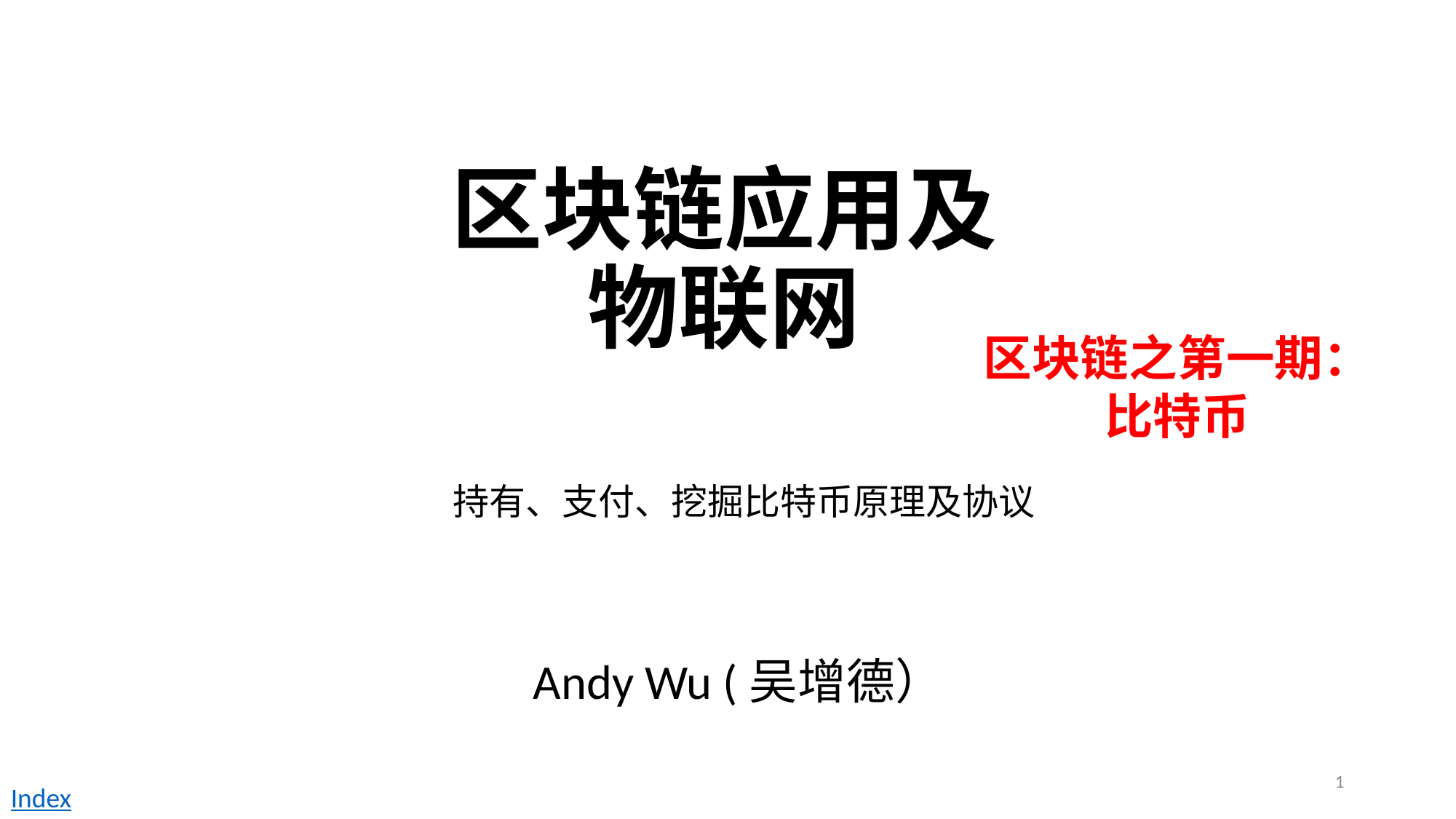

# 区块链应用及 物联网
区块链之第一期：
比特币
持有、支付、挖掘比特币原理及协议
Andy Wu (吴增德）
1
Index